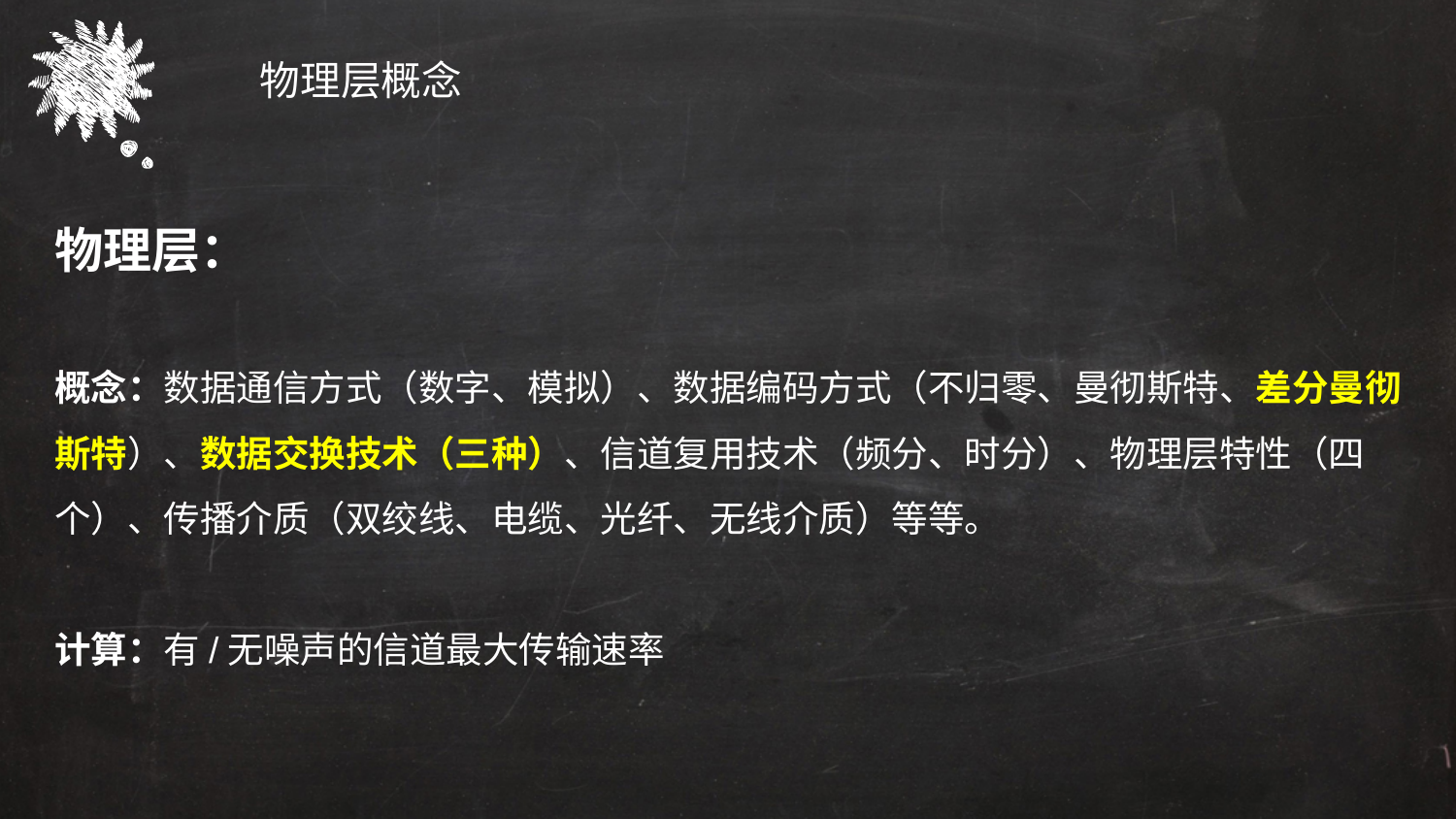

物理层概念
物理层：

概念：数据通信方式（数字、模拟）、数据编码方式（不归零、曼彻斯特、差分曼彻斯特）、数据交换技术（三种）、信道复用技术（频分、时分）、物理层特性（四个）、传播介质（双绞线、电缆、光纤、无线介质）等等。

计算：有/无噪声的信道最大传输速率